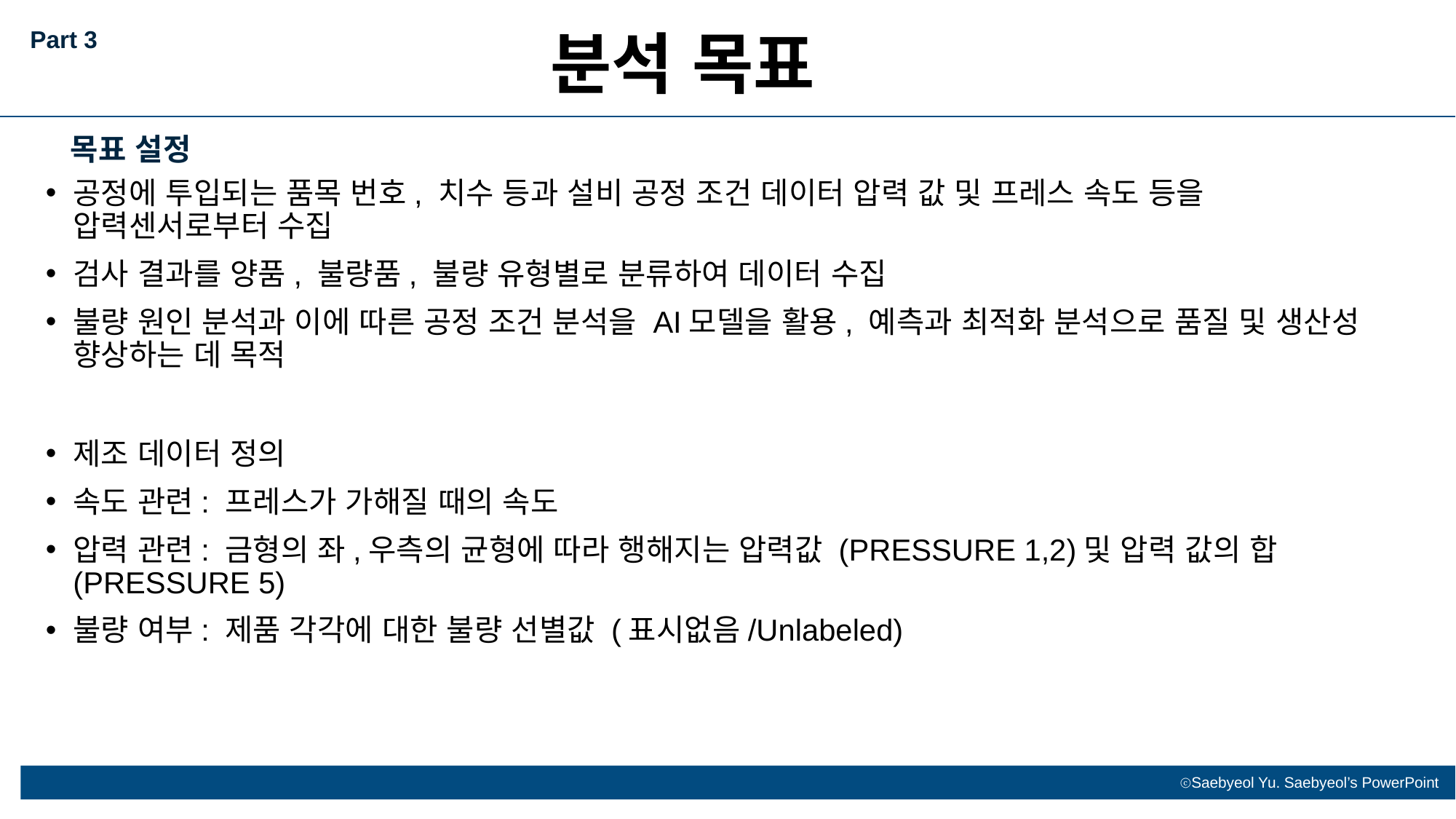

분석 목표
Part 3
목표 설정
공정에 투입되는 품목 번호, 치수 등과 설비 공정 조건 데이터 압력 값 및 프레스 속도 등을 압력센서로부터 수집
검사 결과를 양품, 불량품, 불량 유형별로 분류하여 데이터 수집
불량 원인 분석과 이에 따른 공정 조건 분석을 AI모델을 활용, 예측과 최적화 분석으로 품질 및 생산성 향상하는 데 목적

제조 데이터 정의
속도 관련: 프레스가 가해질 때의 속도
압력 관련: 금형의 좌,우측의 균형에 따라 행해지는 압력값 (PRESSURE 1,2)및 압력 값의 합(PRESSURE 5)
불량 여부: 제품 각각에 대한 불량 선별값 (표시없음/Unlabeled)